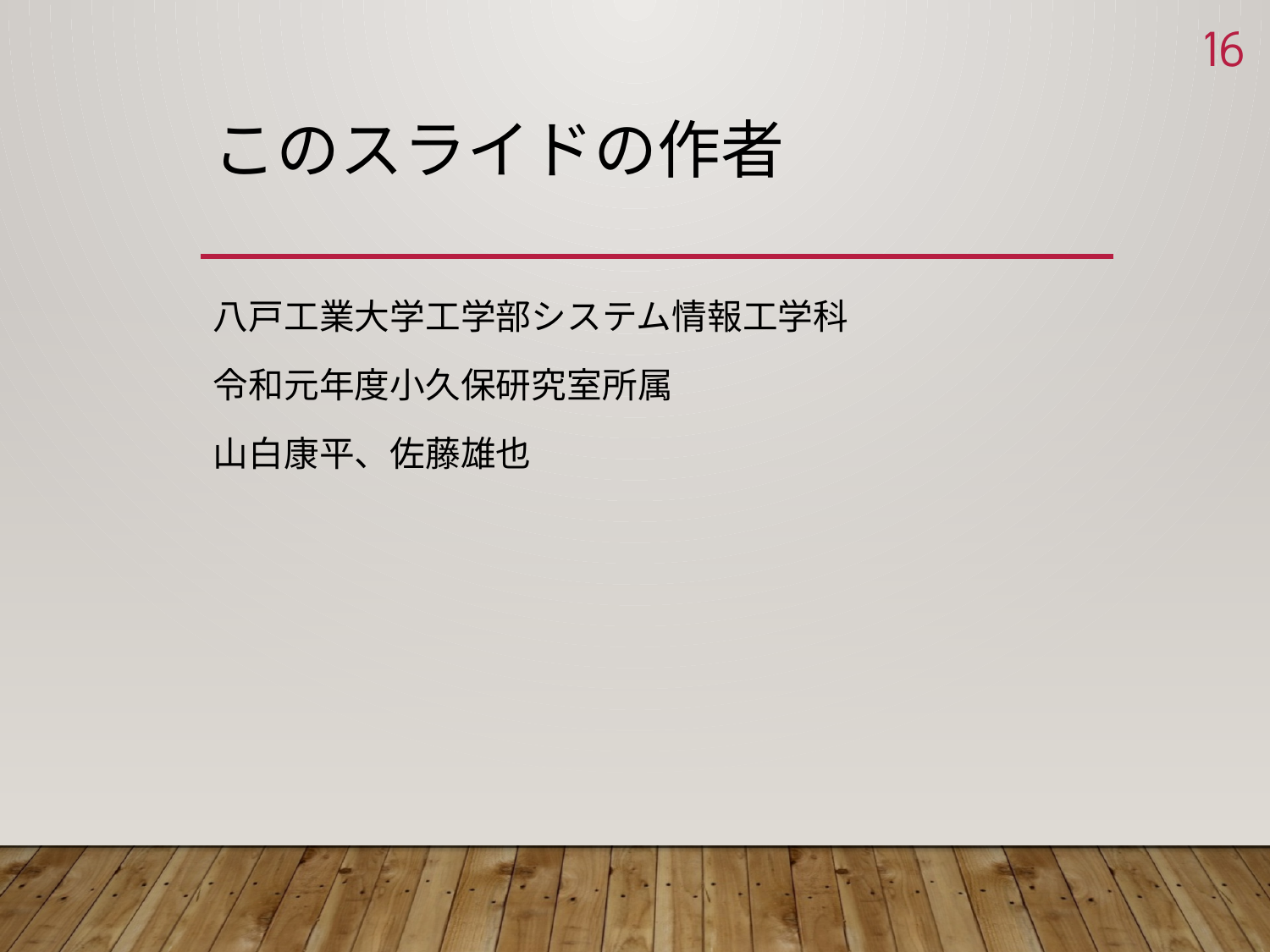

16
# このスライドの作者
八戸工業大学工学部システム情報工学科
令和元年度小久保研究室所属
山白康平、佐藤雄也